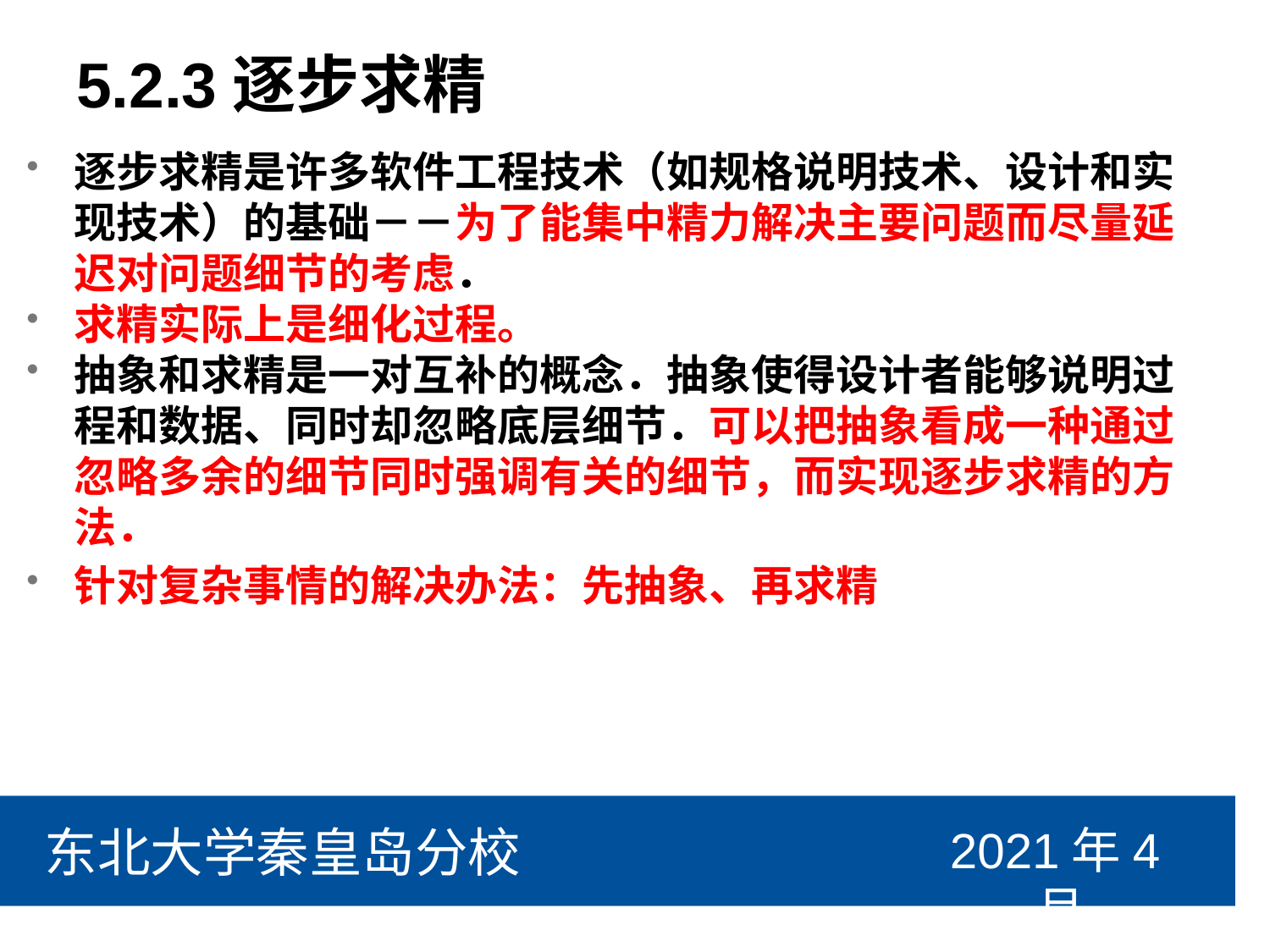

# 5.2.3逐步求精
逐步求精是许多软件工程技术（如规格说明技术、设计和实现技术）的基础－－为了能集中精力解决主要问题而尽量延迟对问题细节的考虑．
求精实际上是细化过程。
抽象和求精是一对互补的概念．抽象使得设计者能够说明过程和数据、同时却忽略底层细节．可以把抽象看成一种通过忽略多余的细节同时强调有关的细节，而实现逐步求精的方法．
针对复杂事情的解决办法：先抽象、再求精